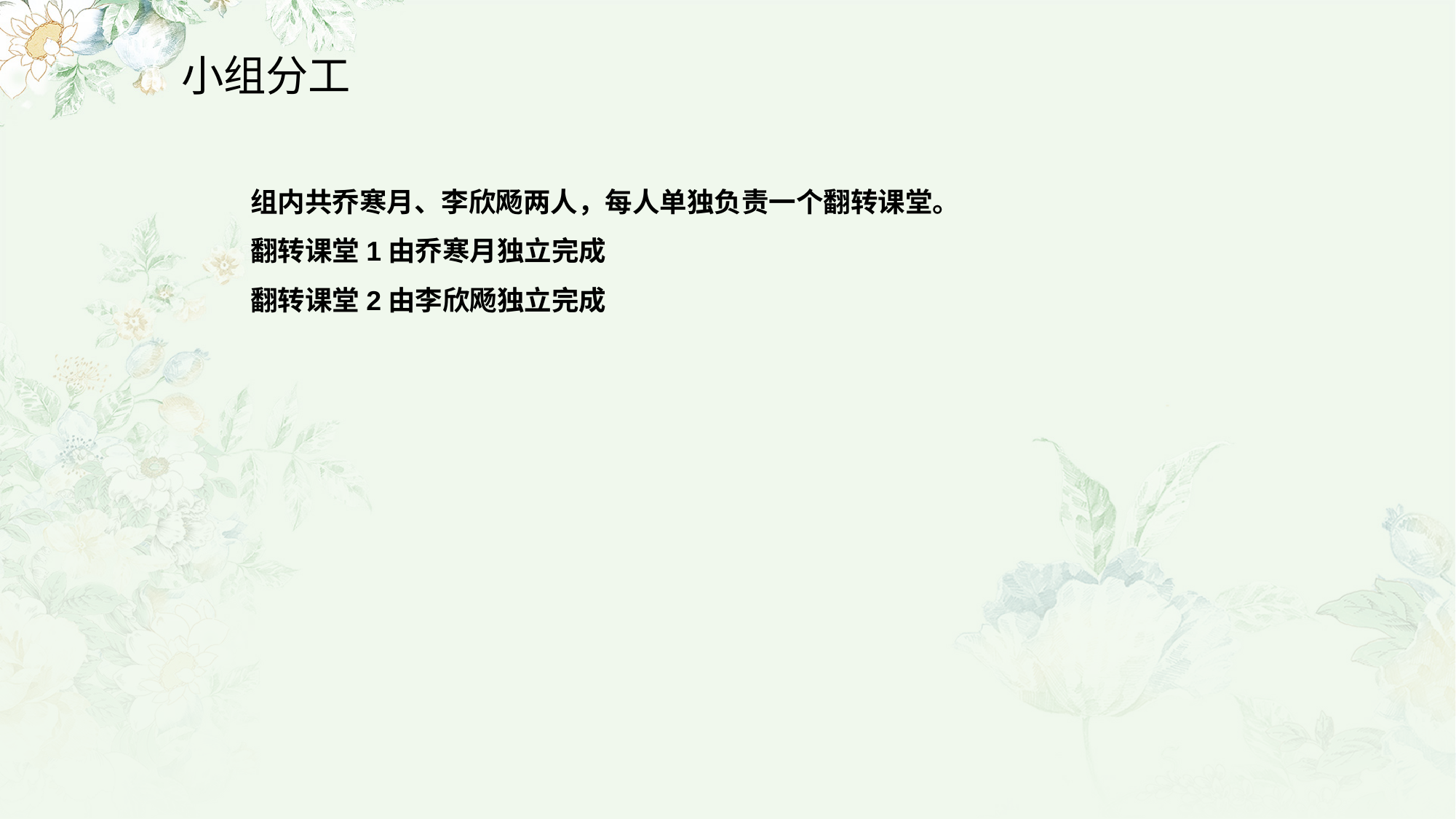

小组分工
组内共乔寒月、李欣飏两人，每人单独负责一个翻转课堂。
翻转课堂1由乔寒月独立完成
翻转课堂2由李欣飏独立完成